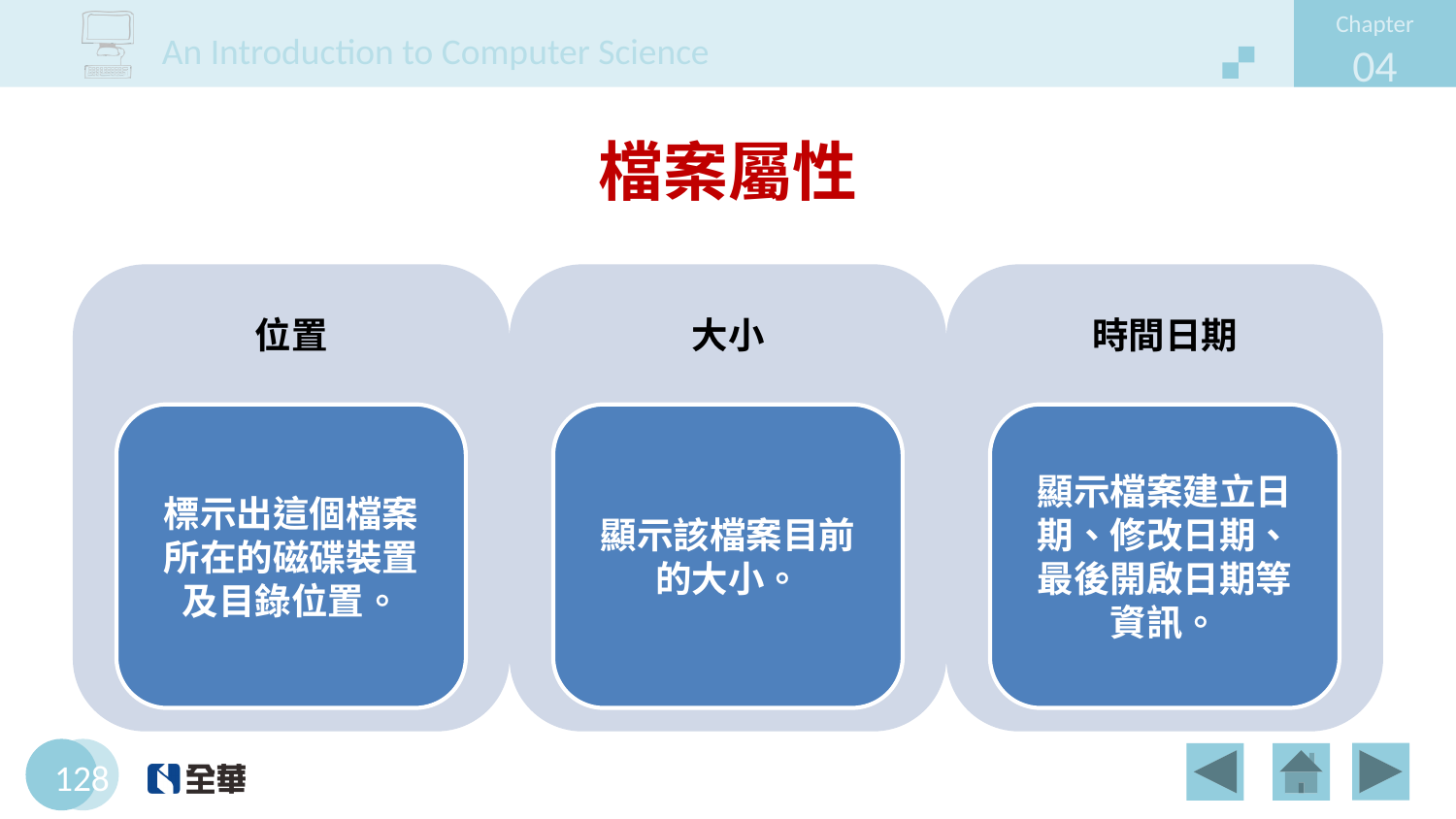

# 檔案屬性
位置
標示出這個檔案所在的磁碟裝置及目錄位置。
大小
顯示該檔案目前的大小。
時間日期
顯示檔案建立日期、修改日期、最後開啟日期等資訊。